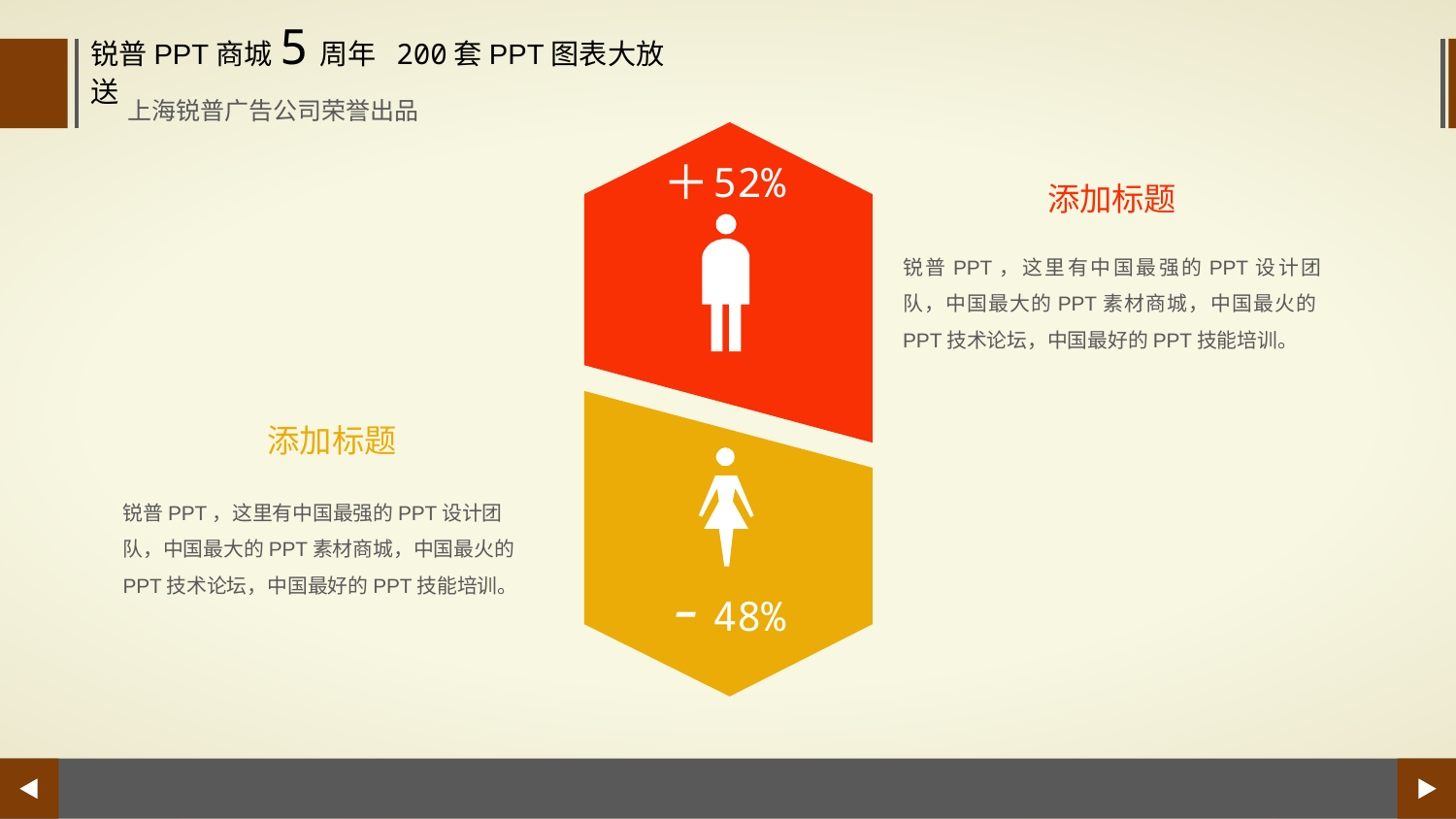

锐普PPT商城5周年  200套PPT图表大放送

上海锐普广告公司荣誉出品

52%

添加标题

锐普PPT，这里有中国最强的PPT设计团队，中国最大的PPT素材商城，中国最火的PPT技术论坛，中国最好的PPT技能培训。

添加标题

锐普PPT，这里有中国最强的PPT设计团队，中国最大的PPT素材商城，中国最火的PPT技术论坛，中国最好的PPT技能培训。
48%